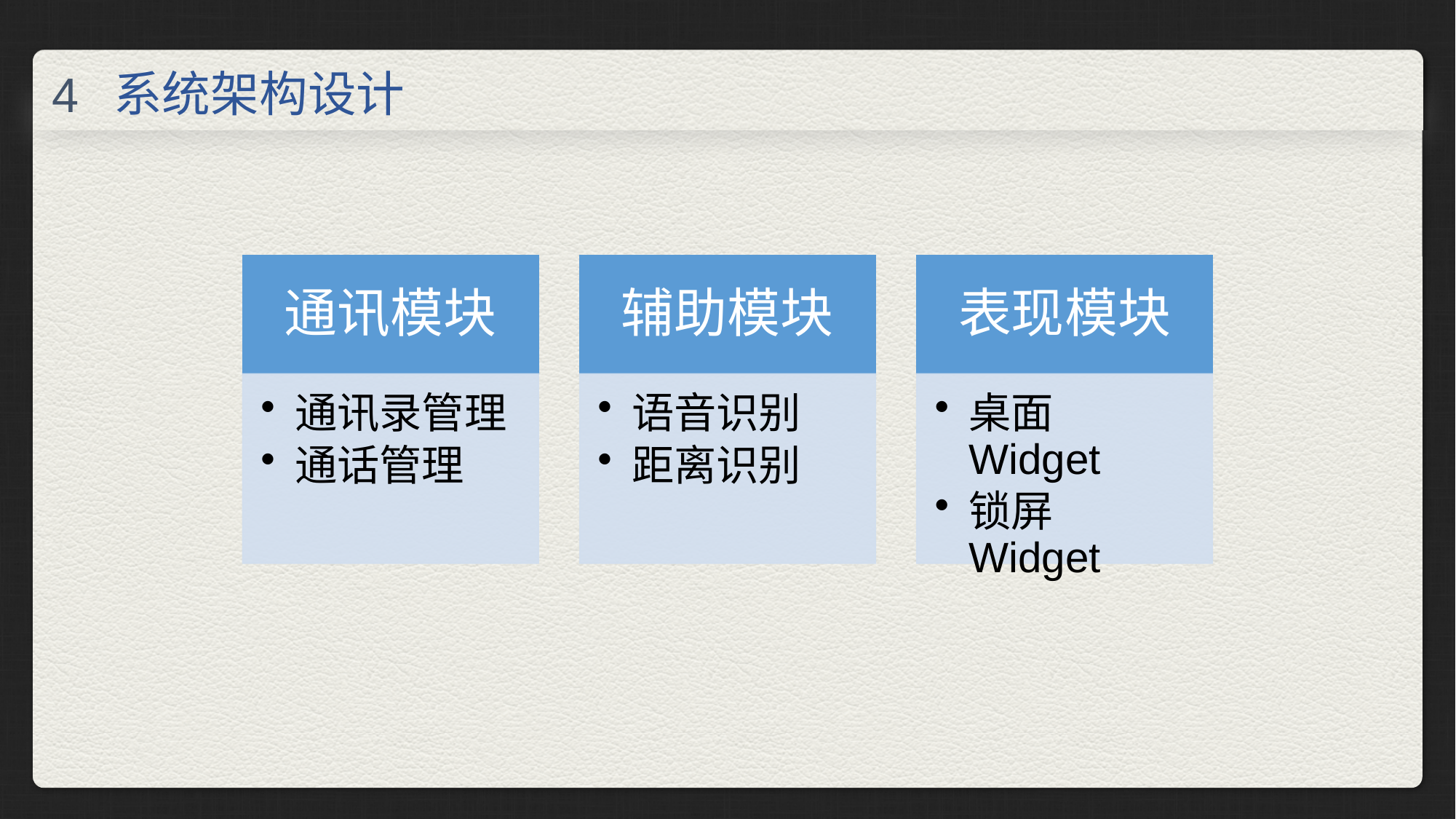

系统架构设计
4
通讯模块
通讯录管理
通话管理
辅助模块
语音识别
距离识别
表现模块
桌面Widget
锁屏Widget